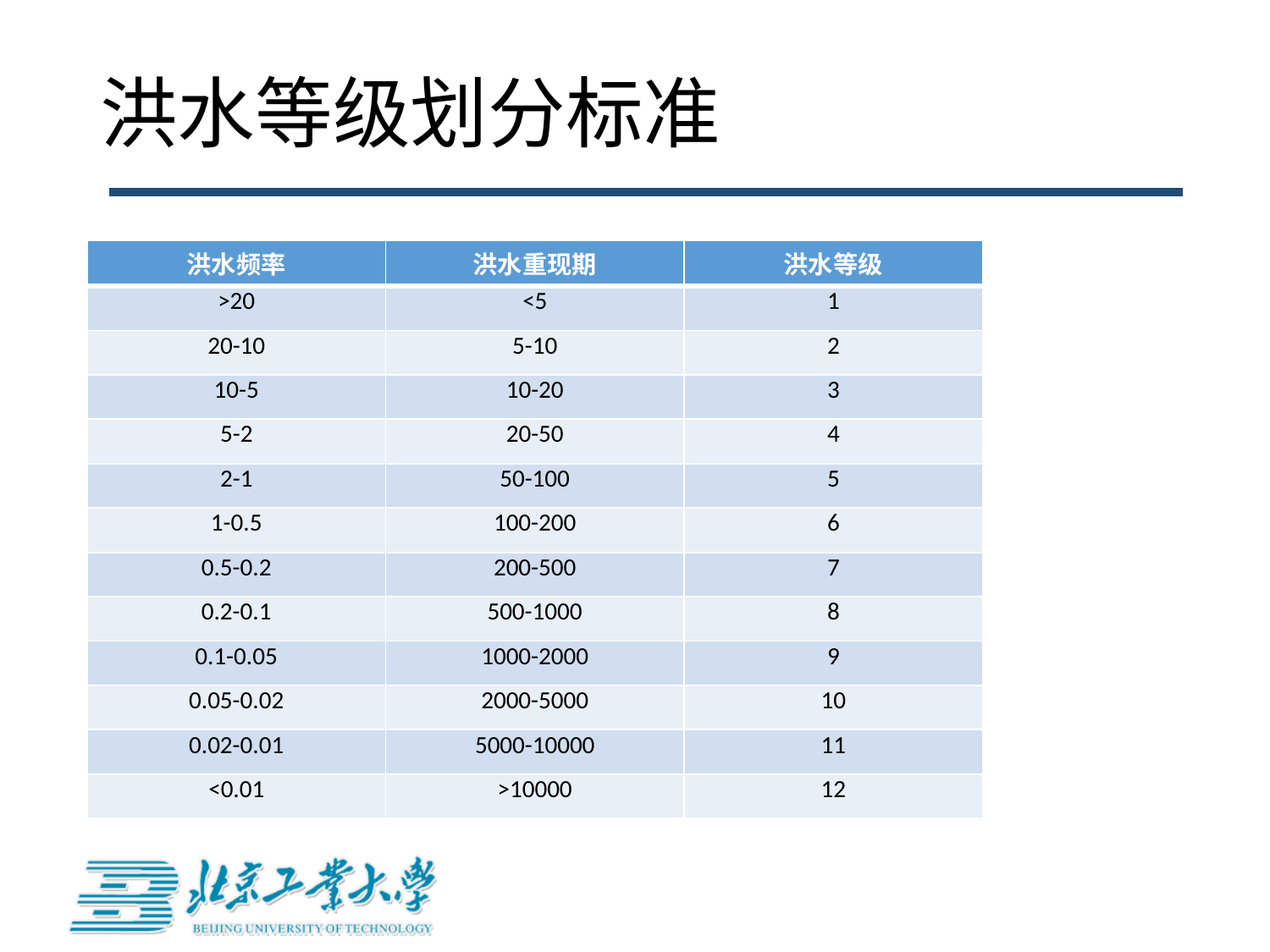

# 洪水等级划分标准
| 洪水频率 | 洪水重现期 | 洪水等级 |
| --- | --- | --- |
| >20 | <5 | 1 |
| 20-10 | 5-10 | 2 |
| 10-5 | 10-20 | 3 |
| 5-2 | 20-50 | 4 |
| 2-1 | 50-100 | 5 |
| 1-0.5 | 100-200 | 6 |
| 0.5-0.2 | 200-500 | 7 |
| 0.2-0.1 | 500-1000 | 8 |
| 0.1-0.05 | 1000-2000 | 9 |
| 0.05-0.02 | 2000-5000 | 10 |
| 0.02-0.01 | 5000-10000 | 11 |
| <0.01 | >10000 | 12 |